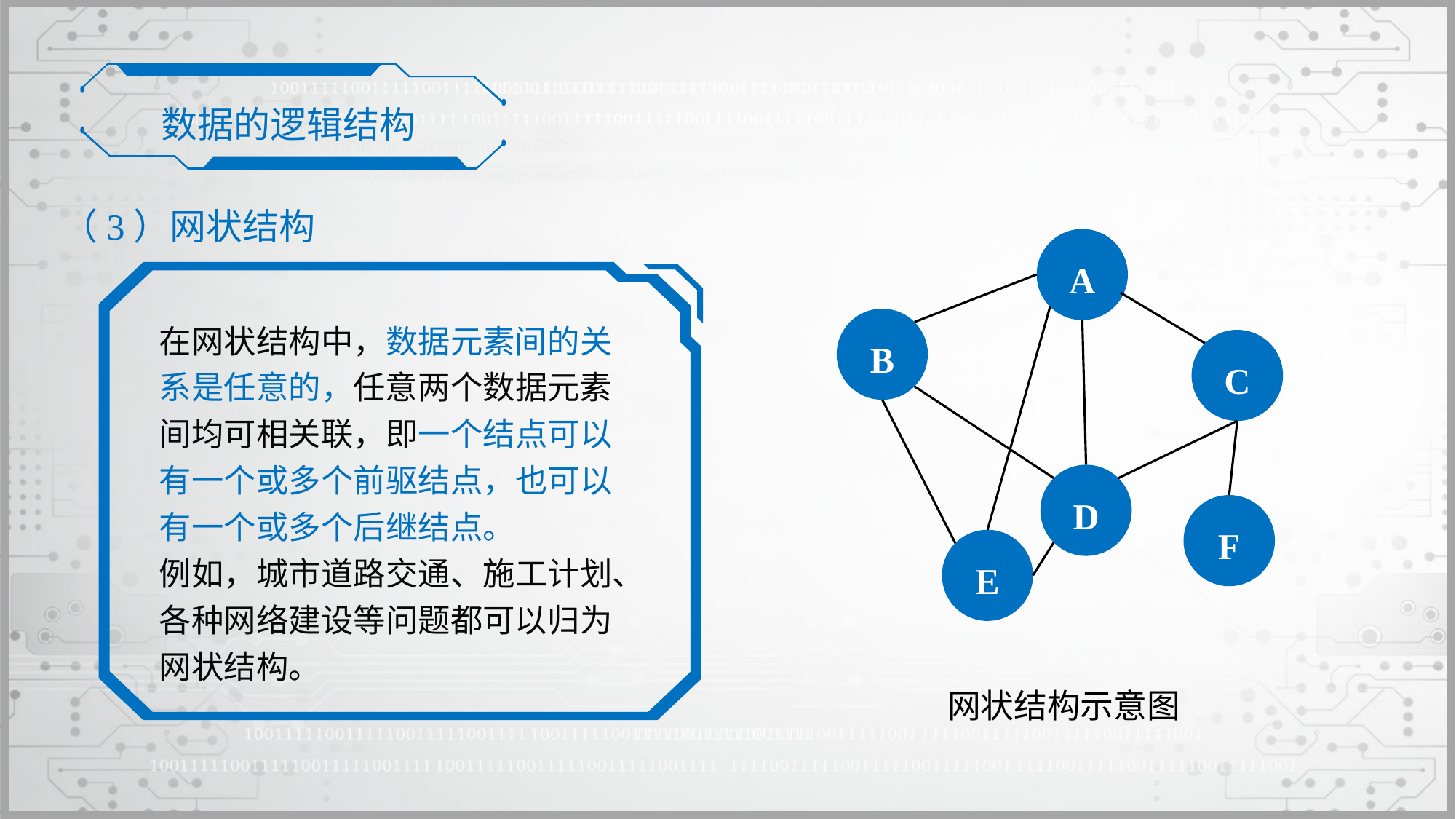

数据的逻辑结构
（3）网状结构

A
B
C
D
F
E
网状结构示意图

在网状结构中，数据元素间的关系是任意的，任意两个数据元素间均可相关联，即一个结点可以有一个或多个前驱结点，也可以有一个或多个后继结点。
例如，城市道路交通、施工计划、各种网络建设等问题都可以归为网状结构。